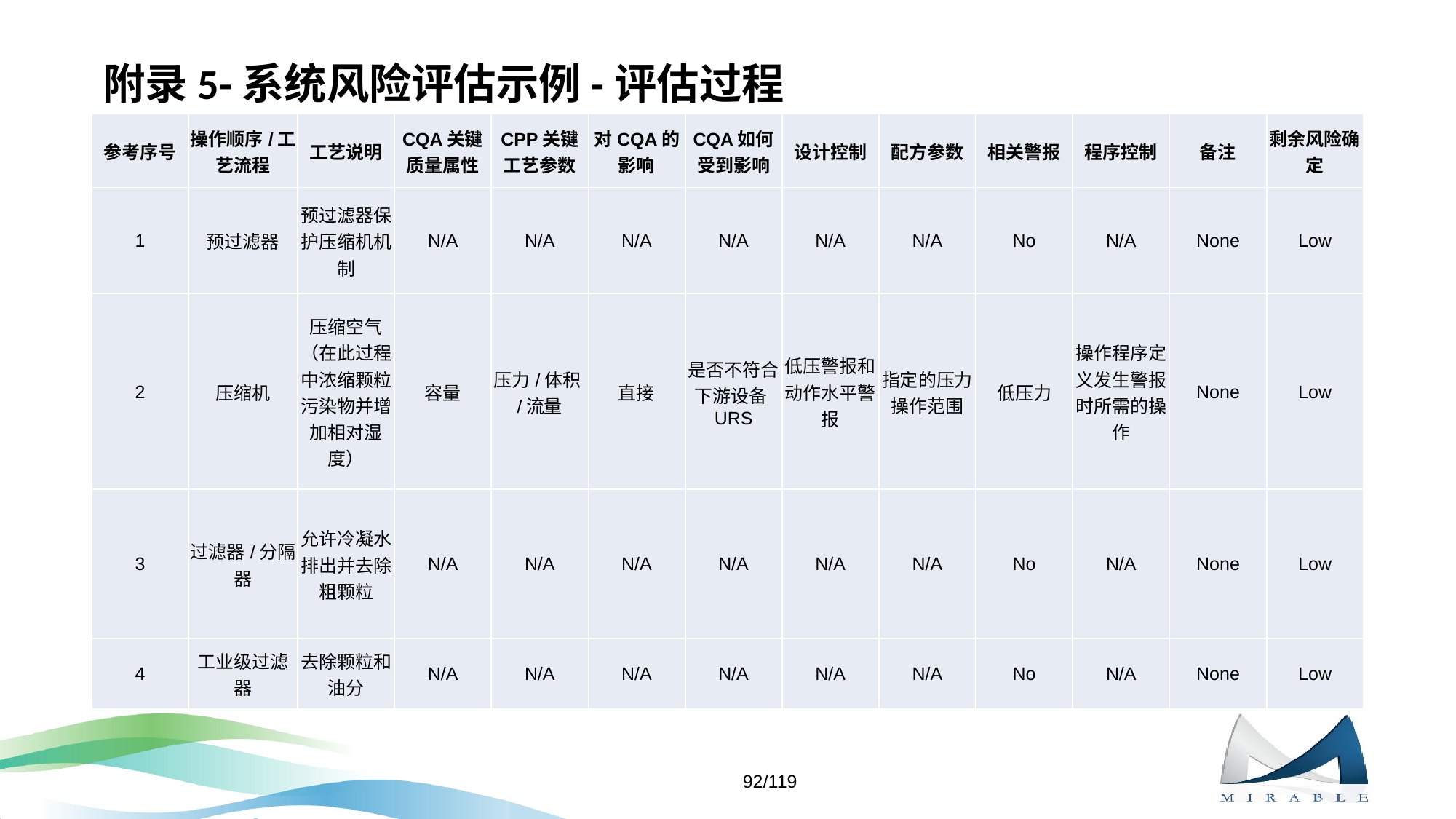

# 附录5-系统风险评估示例-评估过程
| 参考序号 | 操作顺序/工艺流程 | 工艺说明 | CQA关键质量属性 | CPP关键工艺参数 | 对CQA的影响 | CQA如何受到影响 | 设计控制 | 配方参数 | 相关警报 | 程序控制 | 备注 | 剩余风险确定 |
| --- | --- | --- | --- | --- | --- | --- | --- | --- | --- | --- | --- | --- |
| 1 | 预过滤器 | 预过滤器保护压缩机机制 | N/A | N/A | N/A | N/A | N/A | N/A | No | N/A | None | Low |
| 2 | 压缩机 | 压缩空气（在此过程中浓缩颗粒污染物并增加相对湿度） | 容量 | 压力/体积/流量 | 直接 | 是否不符合下游设备URS | 低压警报和动作水平警报 | 指定的压力操作范围 | 低压力 | 操作程序定义发生警报时所需的操作 | None | Low |
| 3 | 过滤器/分隔器 | 允许冷凝水排出并去除粗颗粒 | N/A | N/A | N/A | N/A | N/A | N/A | No | N/A | None | Low |
| 4 | 工业级过滤器 | 去除颗粒和油分 | N/A | N/A | N/A | N/A | N/A | N/A | No | N/A | None | Low |
92/119